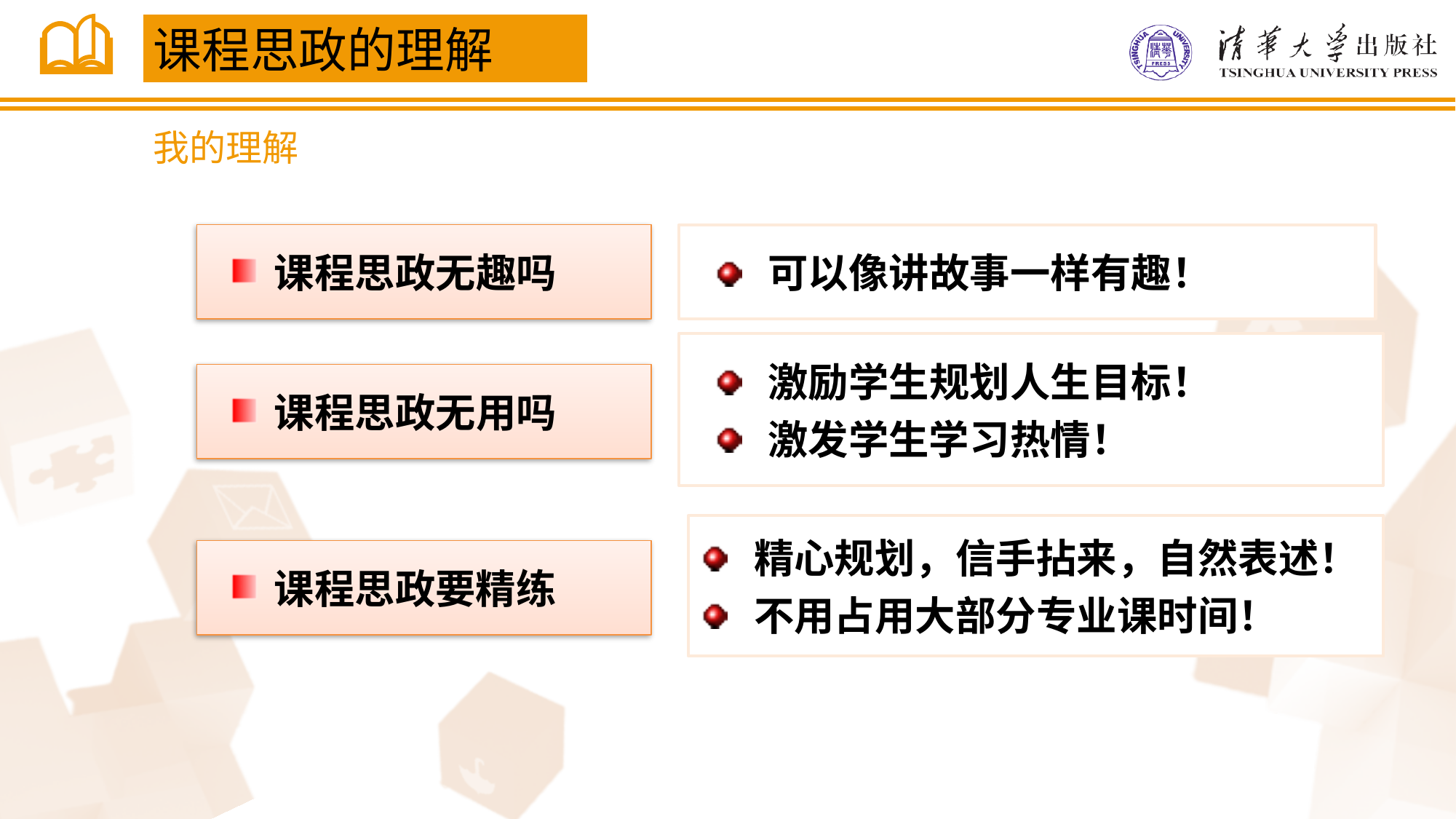

课程思政的理解

我的理解
可以像讲故事一样有趣！
课程思政无趣吗
激励学生规划人生目标！
激发学生学习热情！
课程思政无用吗
精心规划，信手拈来，自然表述！
不用占用大部分专业课时间！
课程思政要精练